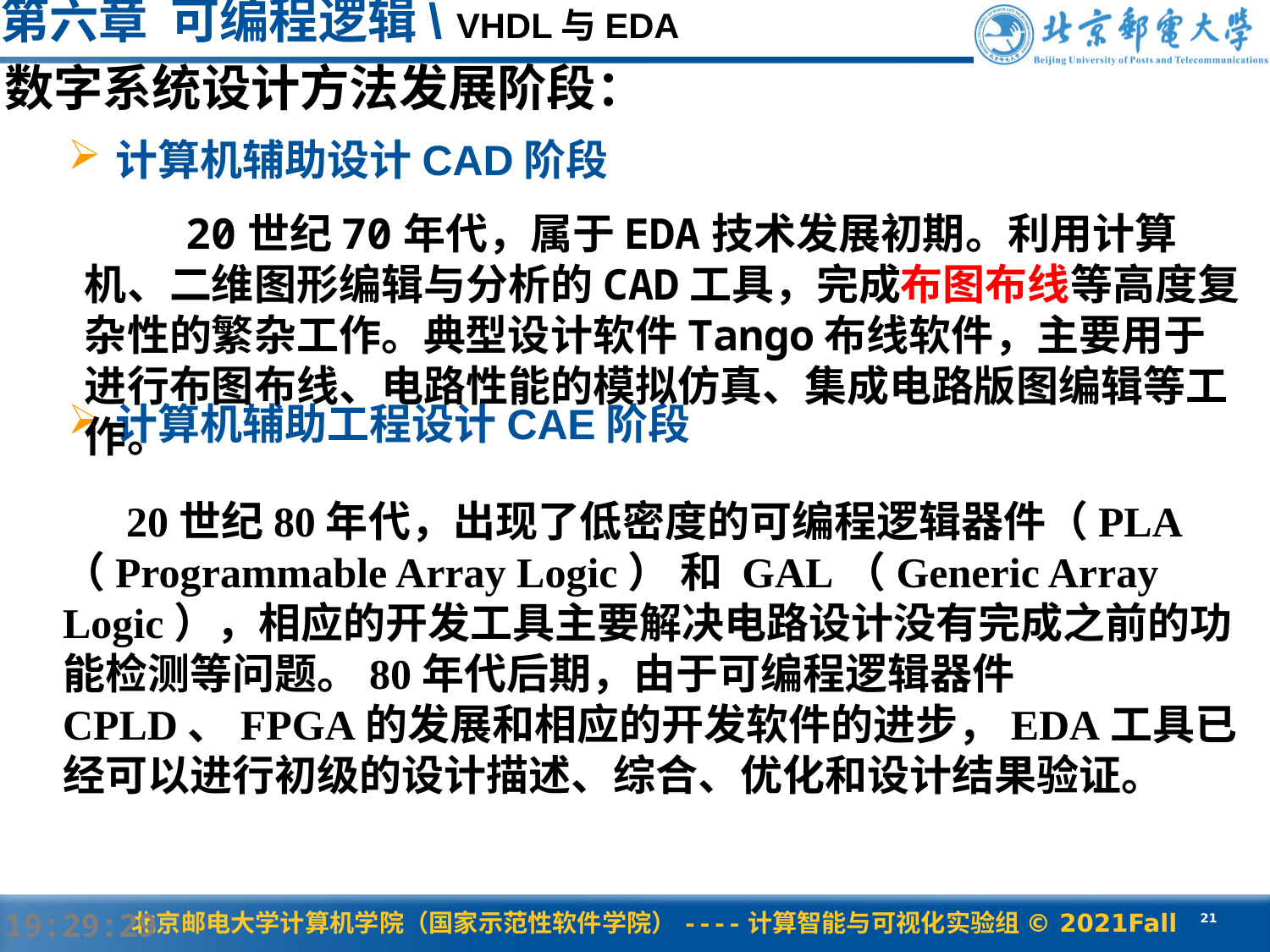

第六章  可编程逻辑\ VHDL与EDA
数字系统设计方法发展阶段：
计算机辅助设计CAD阶段

计算机辅助工程设计CAE阶段

    20世纪70年代，属于EDA技术发展初期。利用计算机、二维图形编辑与分析的CAD工具，完成布图布线等高度复杂性的繁杂工作。典型设计软件Tango布线软件，主要用于进行布图布线、电路性能的模拟仿真、集成电路版图编辑等工作。
      20世纪80年代，出现了低密度的可编程逻辑器件（PLA（Programmable Array Logic） 和 GAL（Generic Array Logic），相应的开发工具主要解决电路设计没有完成之前的功能检测等问题。80年代后期，由于可编程逻辑器件CPLD、FPGA的发展和相应的开发软件的进步，EDA工具已经可以进行初级的设计描述、综合、优化和设计结果验证。